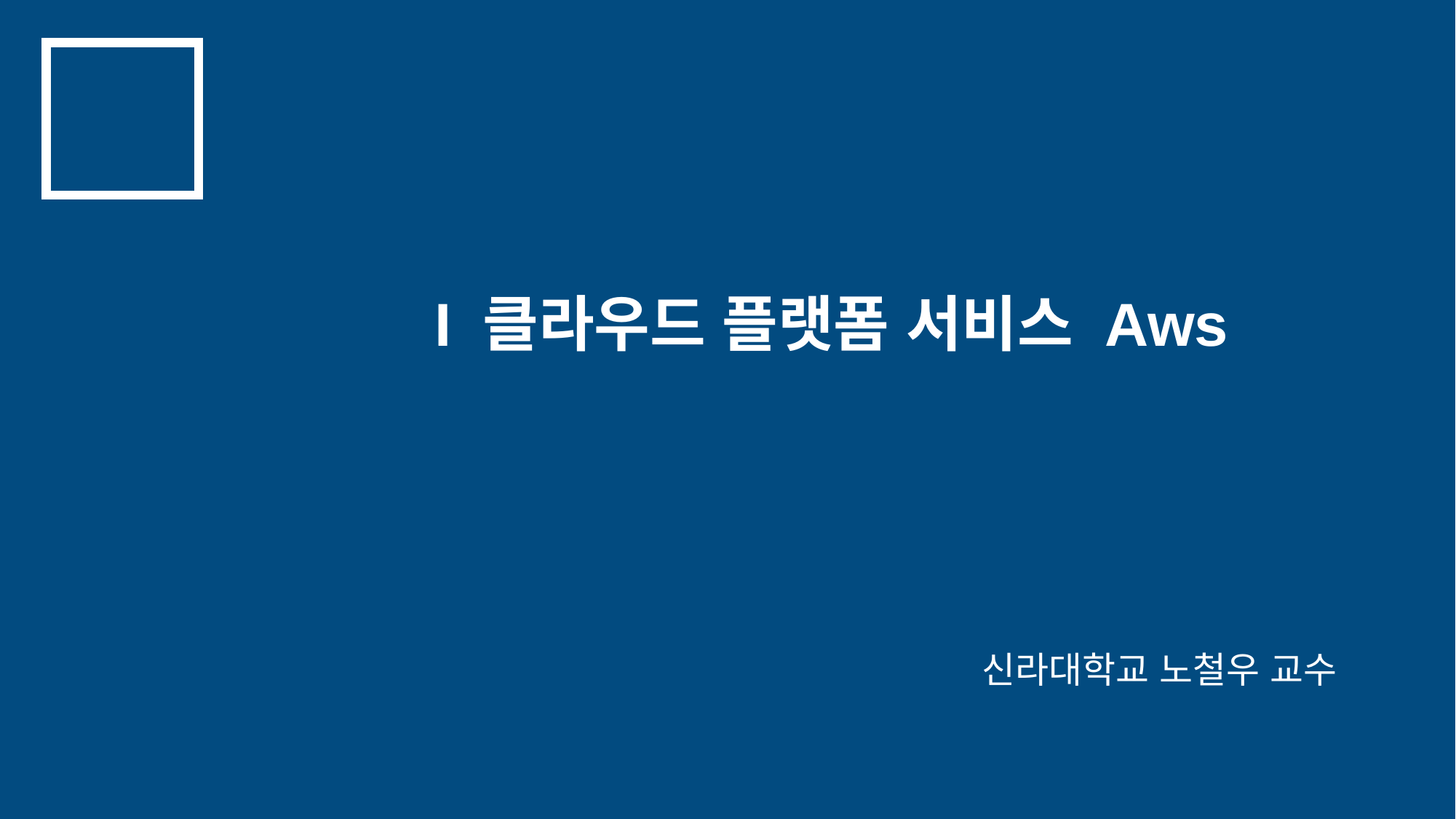

I 클라우드 플랫폼 서비스 Aws
신라대학교 노철우 교수